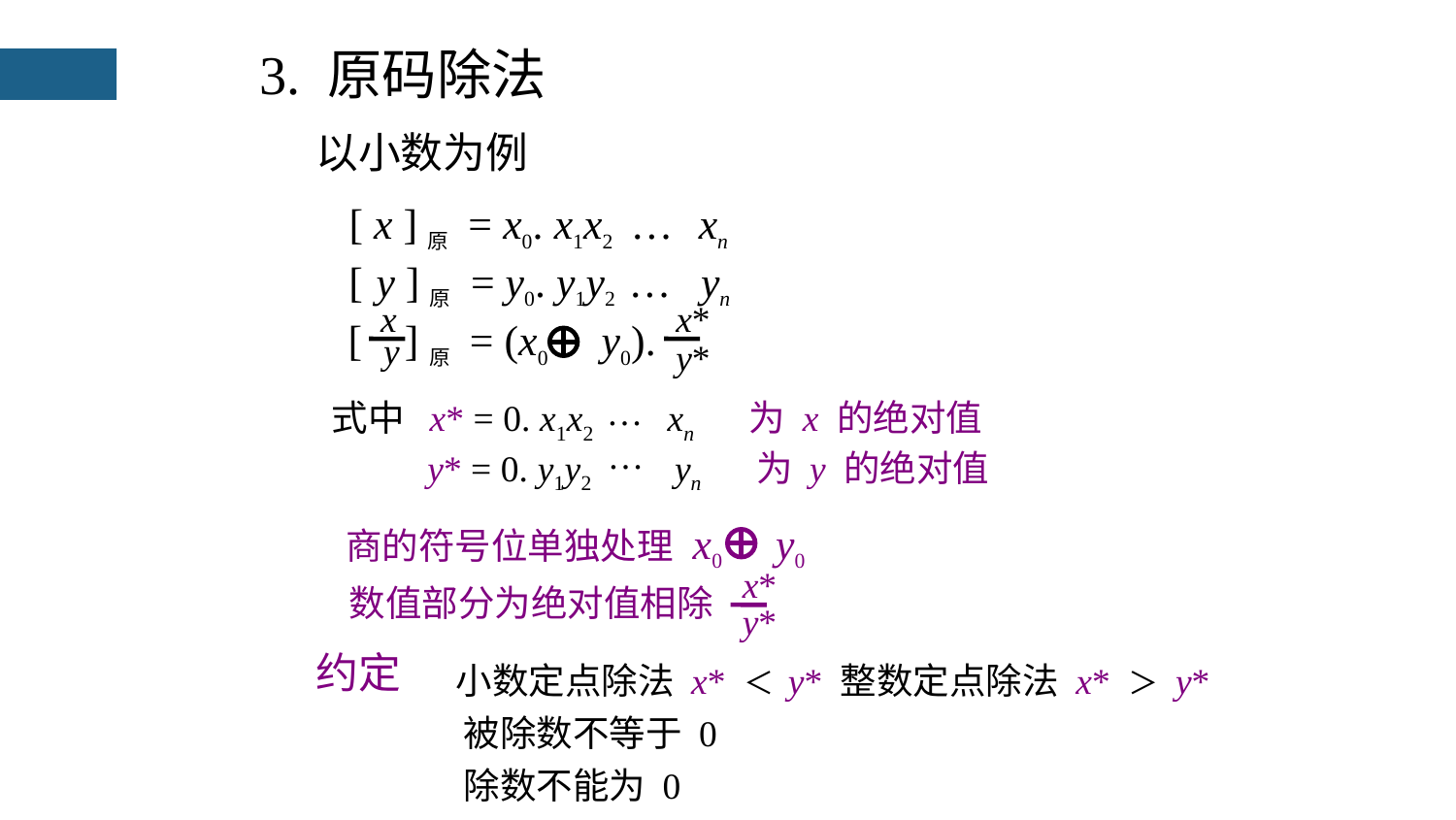

3. 原码除法
以小数为例
[ x ]原 = x0. x1x2        xn
…
[  y ]原 = y0. y1y2        yn
…
x
y

x*
y*

[    ]原 = (x0     y0).

…
式中  x* = 0. x1x2        xn     为 x 的绝对值
           y* = 0. y1y2         yn     为 y 的绝对值
…
商的符号位单独处理 x0     y0

x*
y*

数值部分为绝对值相除
约定
小数定点除法 x* ＜ y*
整数定点除法 x* ＞ y*
被除数不等于 0
除数不能为 0